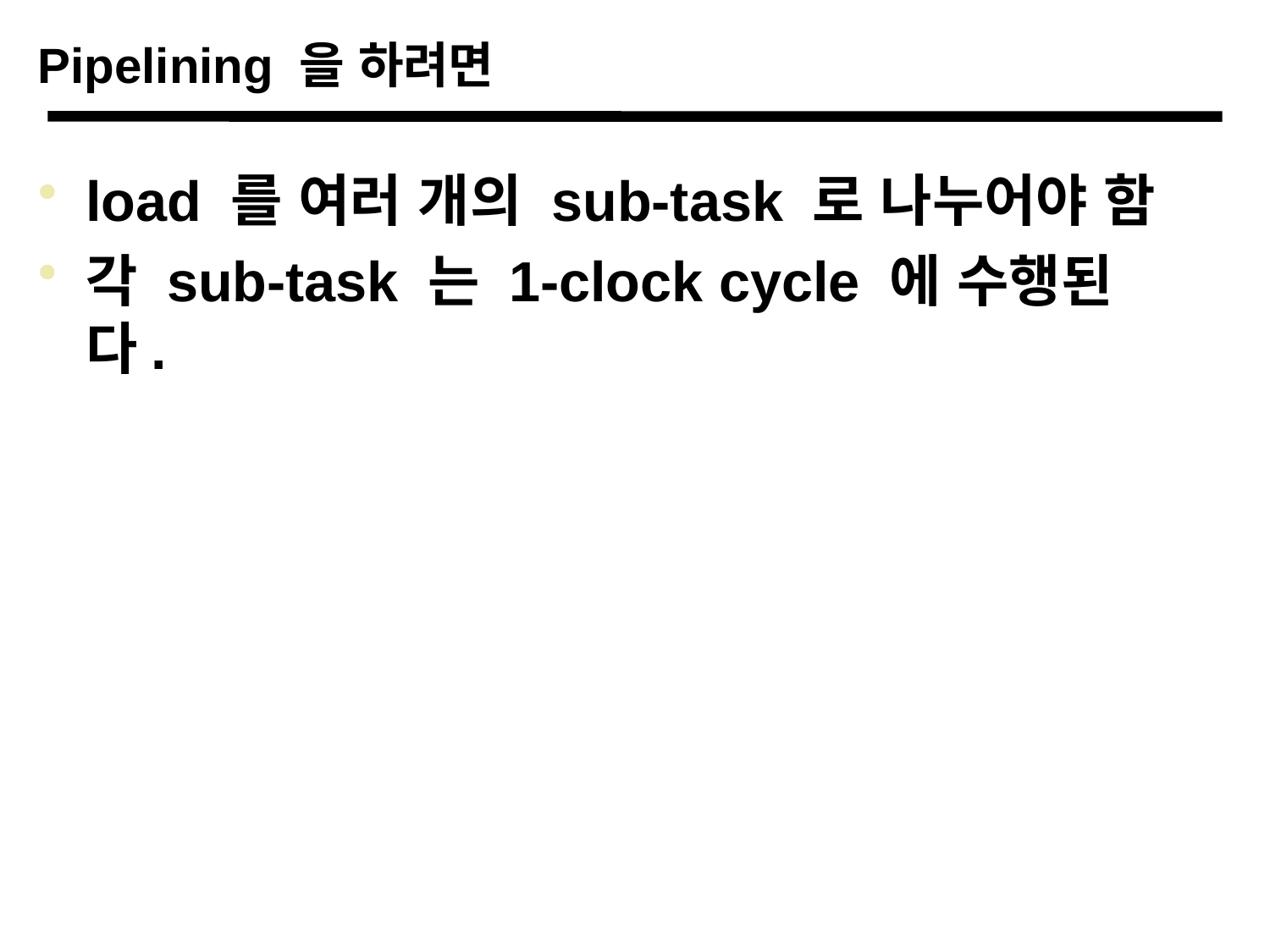

# Pipelining 을 하려면
load 를 여러 개의 sub-task 로 나누어야 함
각 sub-task 는 1-clock cycle 에 수행된다.